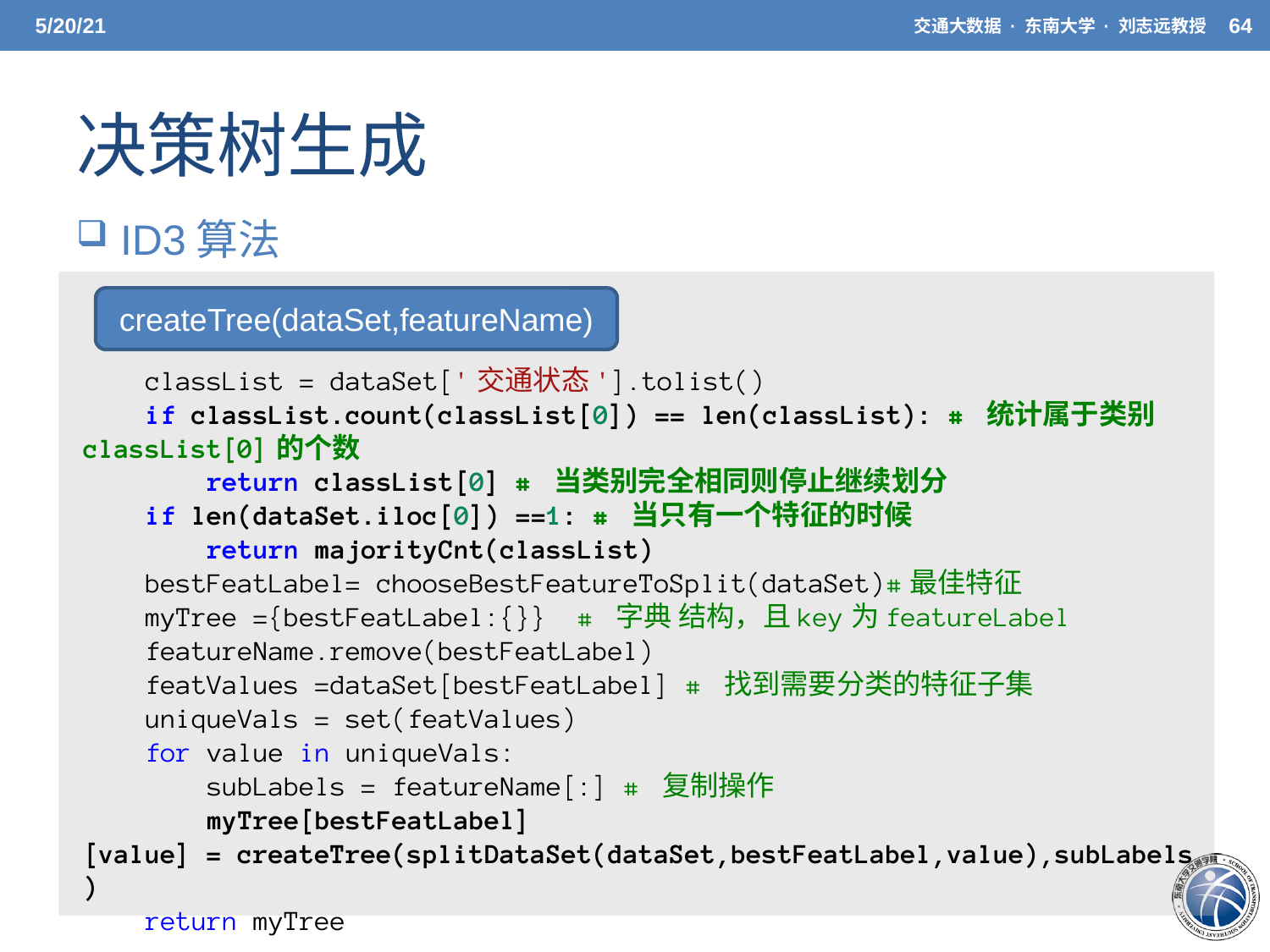

5/20/21
交通大数据 · 东南大学 · 刘志远教授
64
# 决策树生成
 ID3算法

createTree(dataSet,featureName)
    classList = dataSet['交通状态'].tolist()
    if classList.count(classList[0]) == len(classList): # 统计属于类别classList[0]的个数
        return classList[0] # 当类别完全相同则停止继续划分
    if len(dataSet.iloc[0]) ==1: # 当只有一个特征的时候
        return majorityCnt(classList)
    bestFeatLabel= chooseBestFeatureToSplit(dataSet)#最佳特征
    myTree ={bestFeatLabel:{}}  # 字典 结构，且key为featureLabel
    featureName.remove(bestFeatLabel)
    featValues =dataSet[bestFeatLabel] # 找到需要分类的特征子集
    uniqueVals = set(featValues)
    for value in uniqueVals:
        subLabels = featureName[:] # 复制操作
        myTree[bestFeatLabel][value] = createTree(splitDataSet(dataSet,bestFeatLabel,value),subLabels)
    return myTree